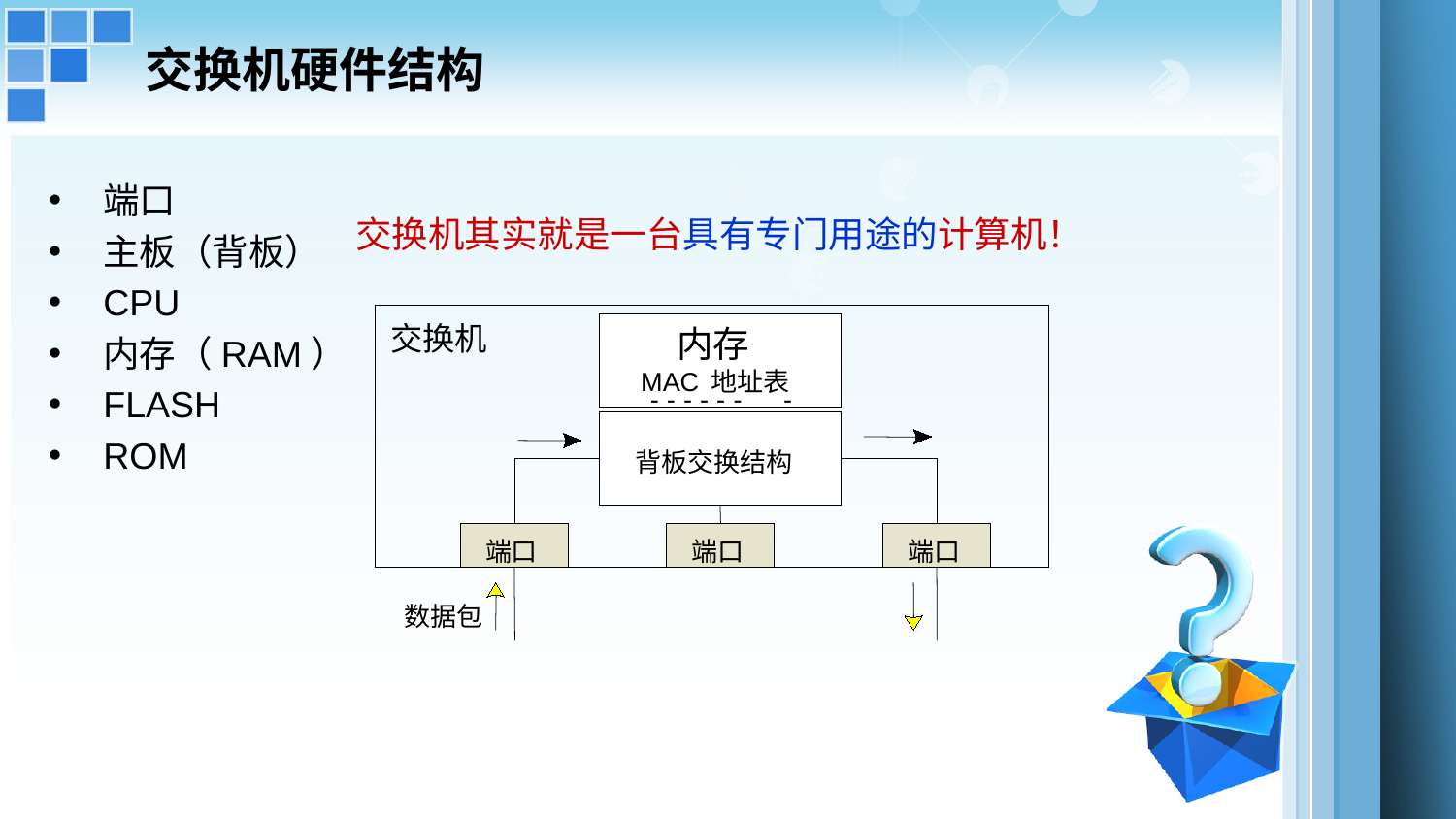

# 交换机硬件结构
端口
主板（背板）
CPU
内存（RAM）
FLASH
ROM
交换机其实就是一台具有专门用途的计算机！

内存

交换机
地址表
MAC
-
-
-
-
-
-
-

背板交换结构

端口
端口
端口

数据包